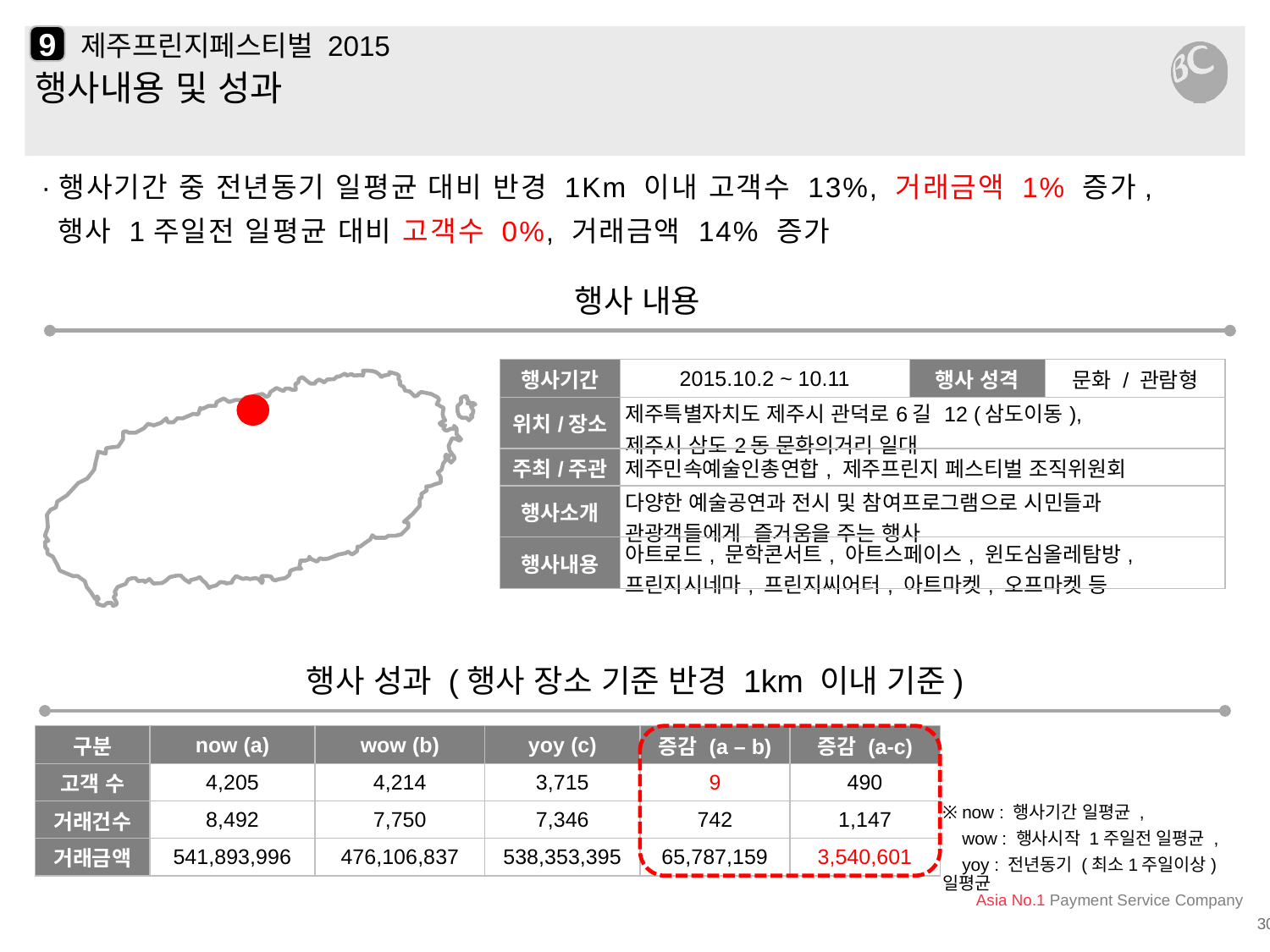

9
# 제주프린지페스티벌 2015
행사내용 및 성과
·행사기간 중 전년동기 일평균 대비 반경 1Km 이내 고객수 13%, 거래금액 1% 증가,
 행사 1주일전 일평균 대비 고객수 0%, 거래금액 14% 증가
행사 내용
| 행사기간 | 2015.10.2 ~ 10.11 | 행사 성격 | 문화 / 관람형 |
| --- | --- | --- | --- |
| 위치/장소 | 제주특별자치도 제주시 관덕로6길 12 (삼도이동), 제주시 삼도2동 문화의거리 일대 |  |  |
| 주최/주관 | 제주민속예술인총연합, 제주프린지 페스티벌 조직위원회 |  |  |
| 행사소개 | 다양한 예술공연과 전시 및 참여프로그램으로 시민들과 관광객들에게 즐거움을 주는 행사 |  |  |
| 행사내용 | 아트로드, 문학콘서트, 아트스페이스, 윈도심올레탐방, 프린지시네마, 프린지씨어터, 아트마켓, 오프마켓 등 |  |  |

행사 성과 (행사 장소 기준 반경 1km 이내 기준)
| 구분 | now (a) | wow (b) | yoy (c) | 증감 (a – b) | 증감 (a-c) |
| --- | --- | --- | --- | --- | --- |
| 고객 수 | 4,205 | 4,214 | 3,715 | 9 | 490 |
| 거래건수 | 8,492 | 7,750 | 7,346 | 742 | 1,147 |
| 거래금액 | 541,893,996 | 476,106,837 | 538,353,395 | 65,787,159 | 3,540,601 |

※ now : 행사기간 일평균 ,
    wow : 행사시작 1주일전 일평균 ,
    yoy : 전년동기 (최소1주일이상) 일평균